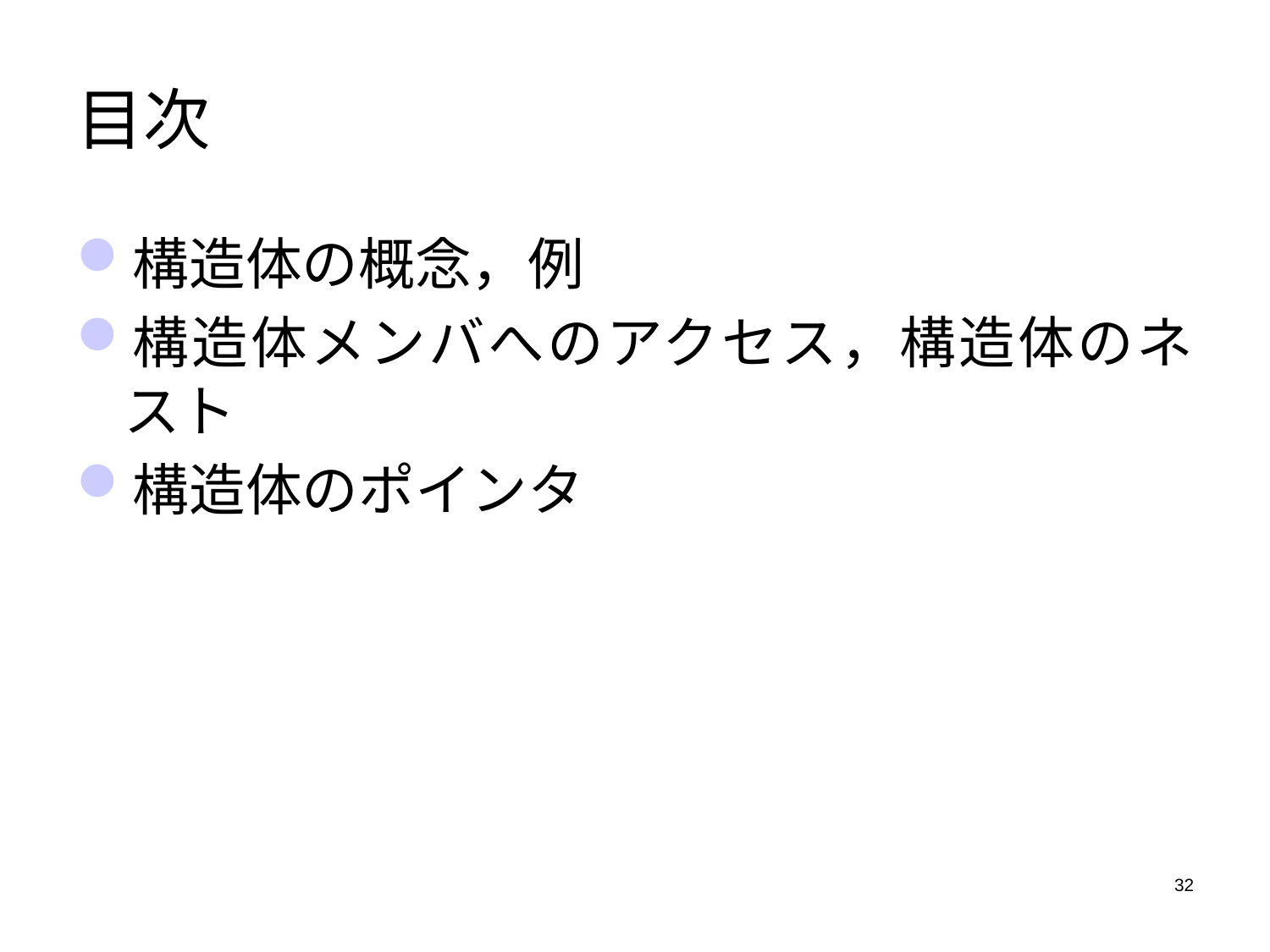

# 目次
構造体の概念，例
構造体メンバへのアクセス，構造体のネスト
構造体のポインタ
32